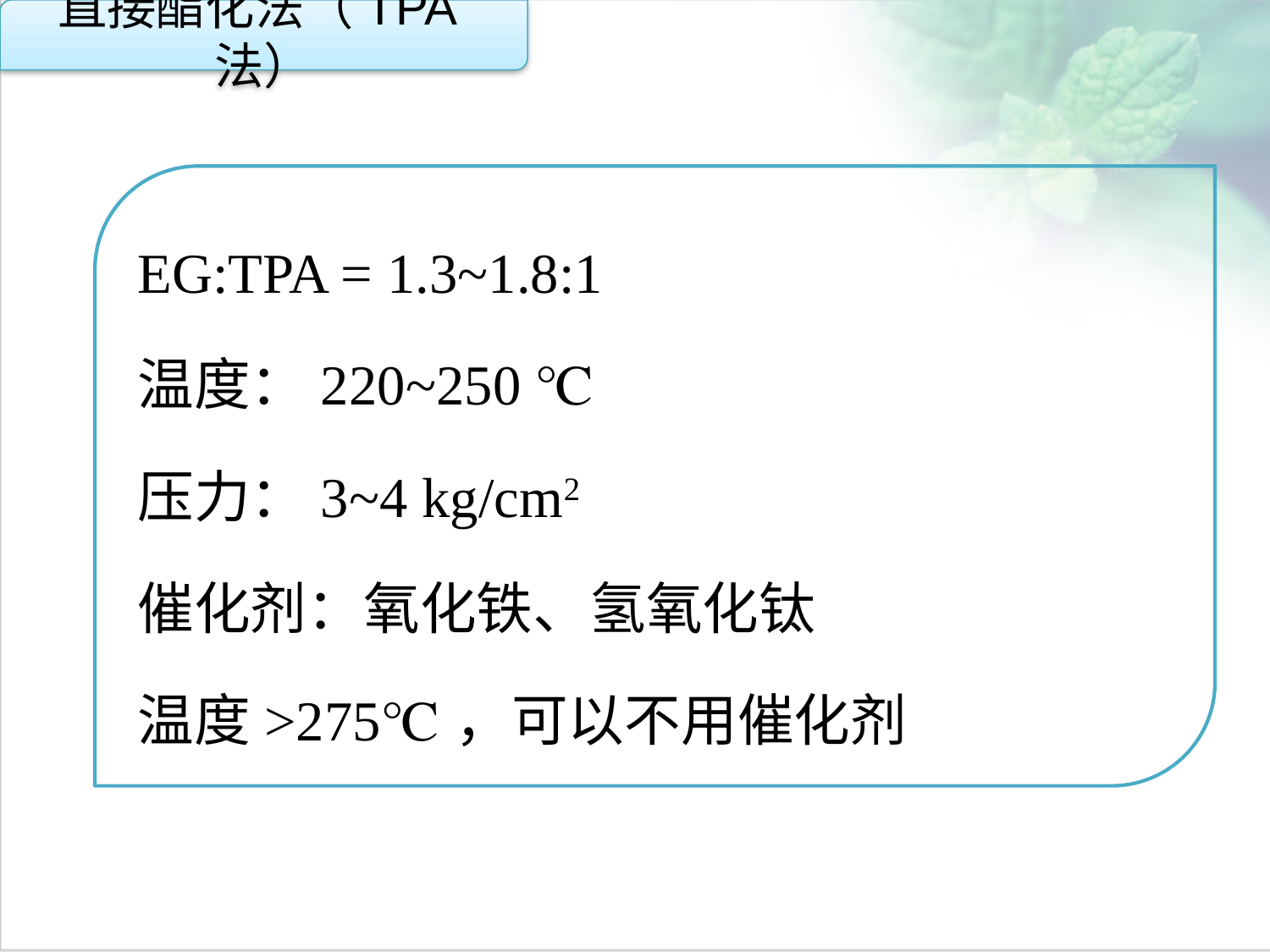

直接酯化法（TPA法）
EG:TPA = 1.3~1.8:1
温度：220~250 ℃
压力：3~4 kg/cm2
催化剂：氧化铁、氢氧化钛
温度>275℃，可以不用催化剂
点击添加文本
点击添加文本
点击添加文本
点击添加文本